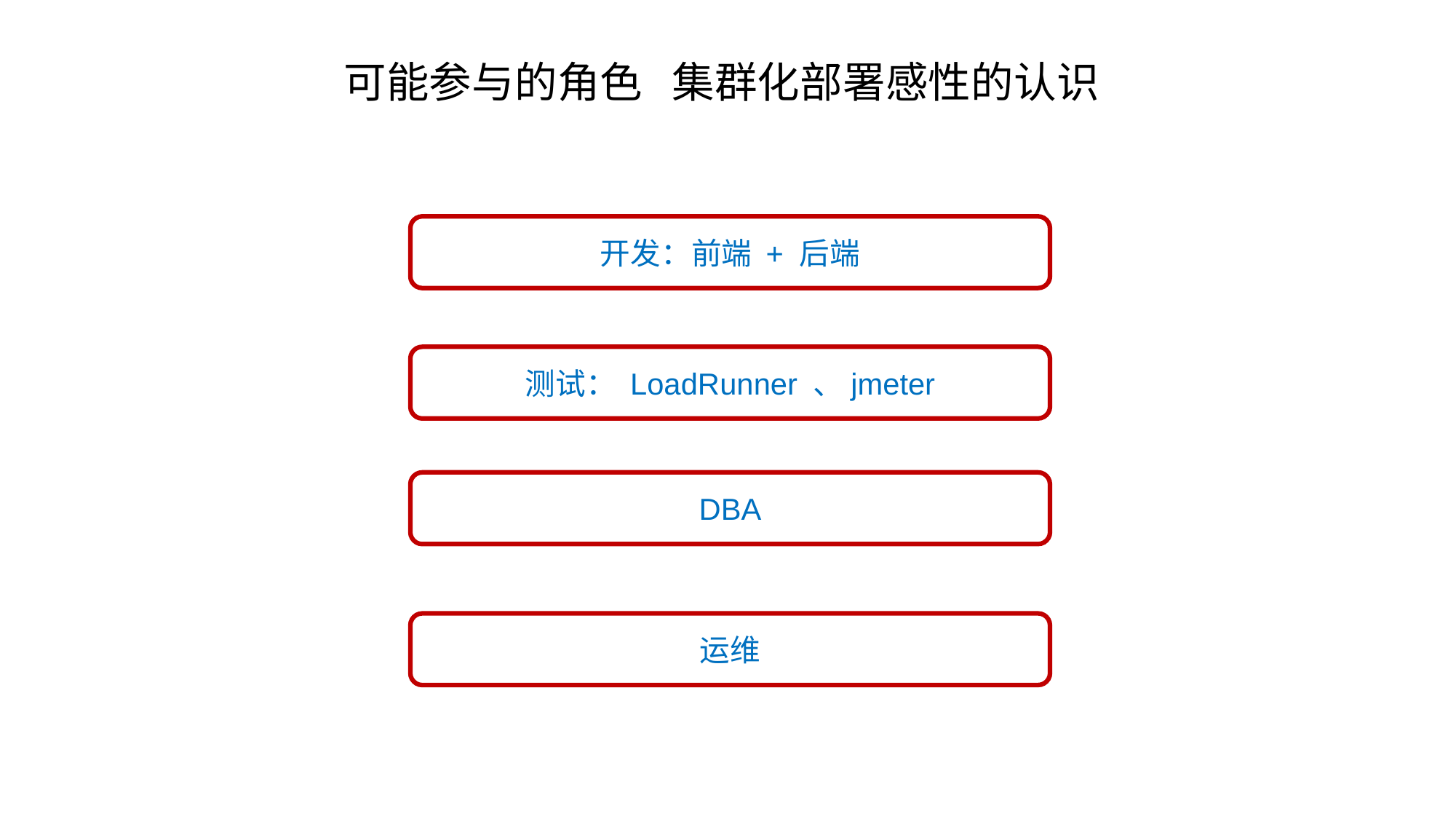

# 可能参与的角色   集群化部署感性的认识
开发：前端 + 后端
测试： LoadRunner 、jmeter
DBA
运维